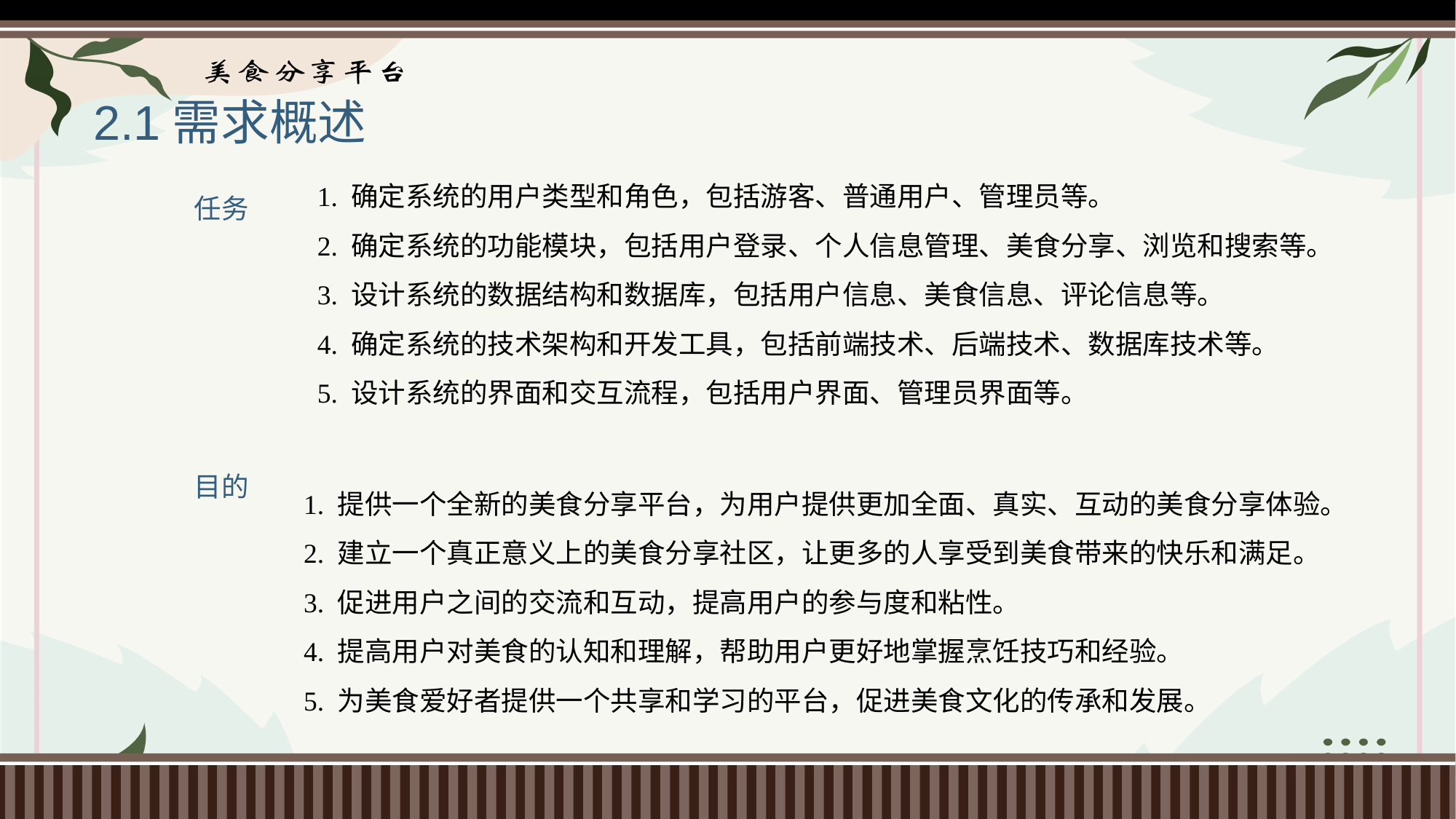

# 2.1需求概述
1. 确定系统的用户类型和角色，包括游客、普通用户、管理员等。
2. 确定系统的功能模块，包括用户登录、个人信息管理、美食分享、浏览和搜索等。
3. 设计系统的数据结构和数据库，包括用户信息、美食信息、评论信息等。
4. 确定系统的技术架构和开发工具，包括前端技术、后端技术、数据库技术等。
5. 设计系统的界面和交互流程，包括用户界面、管理员界面等。

任务

目的

1. 提供一个全新的美食分享平台，为用户提供更加全面、真实、互动的美食分享体验。
2. 建立一个真正意义上的美食分享社区，让更多的人享受到美食带来的快乐和满足。
3. 促进用户之间的交流和互动，提高用户的参与度和粘性。
4. 提高用户对美食的认知和理解，帮助用户更好地掌握烹饪技巧和经验。
5. 为美食爱好者提供一个共享和学习的平台，促进美食文化的传承和发展。